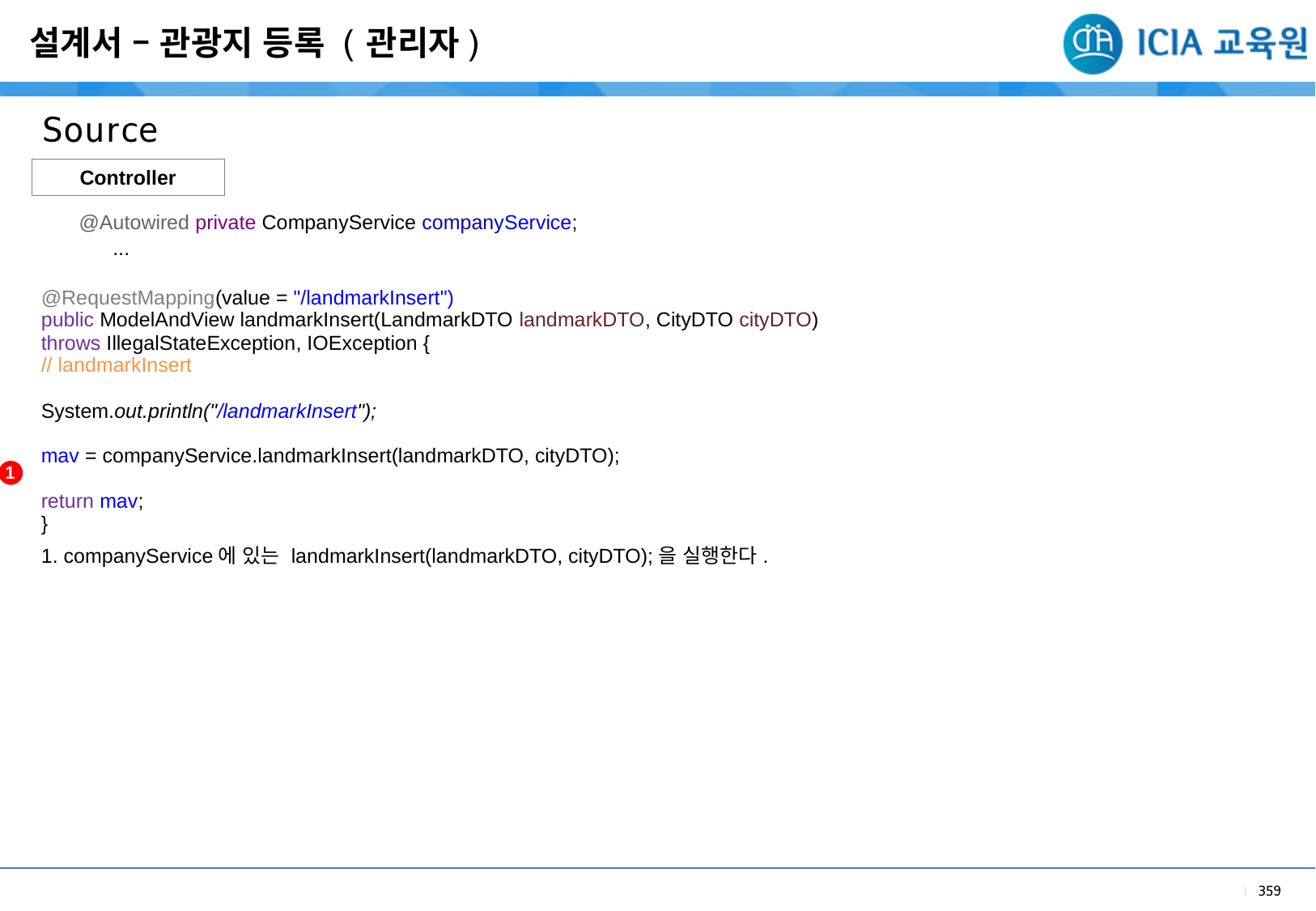

설계서 – 관광지 등록 (관리자)
Source
Controller
| @Autowired private CompanyService companyService; ... @RequestMapping(value = "/landmarkInsert") public ModelAndView landmarkInsert(LandmarkDTO landmarkDTO, CityDTO cityDTO) throws IllegalStateException, IOException { // landmarkInsert System.out.println("/landmarkInsert"); mav = companyService.landmarkInsert(landmarkDTO, cityDTO); return mav; } |
| --- |
| 1. companyService에 있는 landmarkInsert(landmarkDTO, cityDTO);을 실행한다. |
1